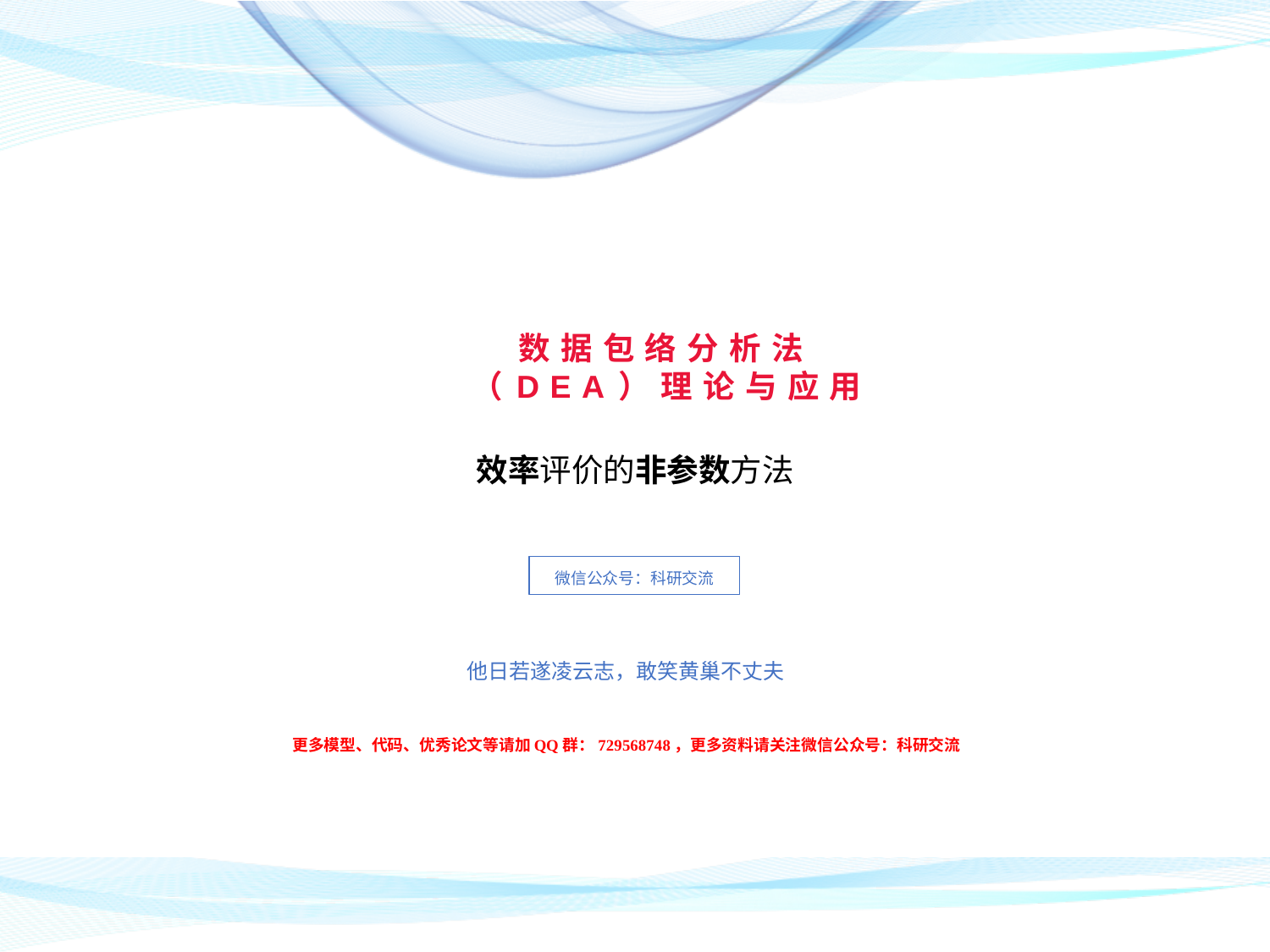

# 数据包络分析法 （DEA）理论与应用
效率评价的非参数方法
微信公众号：科研交流
他日若遂凌云志，敢笑黄巢不丈夫
更多模型、代码、优秀论文等请加QQ群：729568748，更多资料请关注微信公众号：科研交流